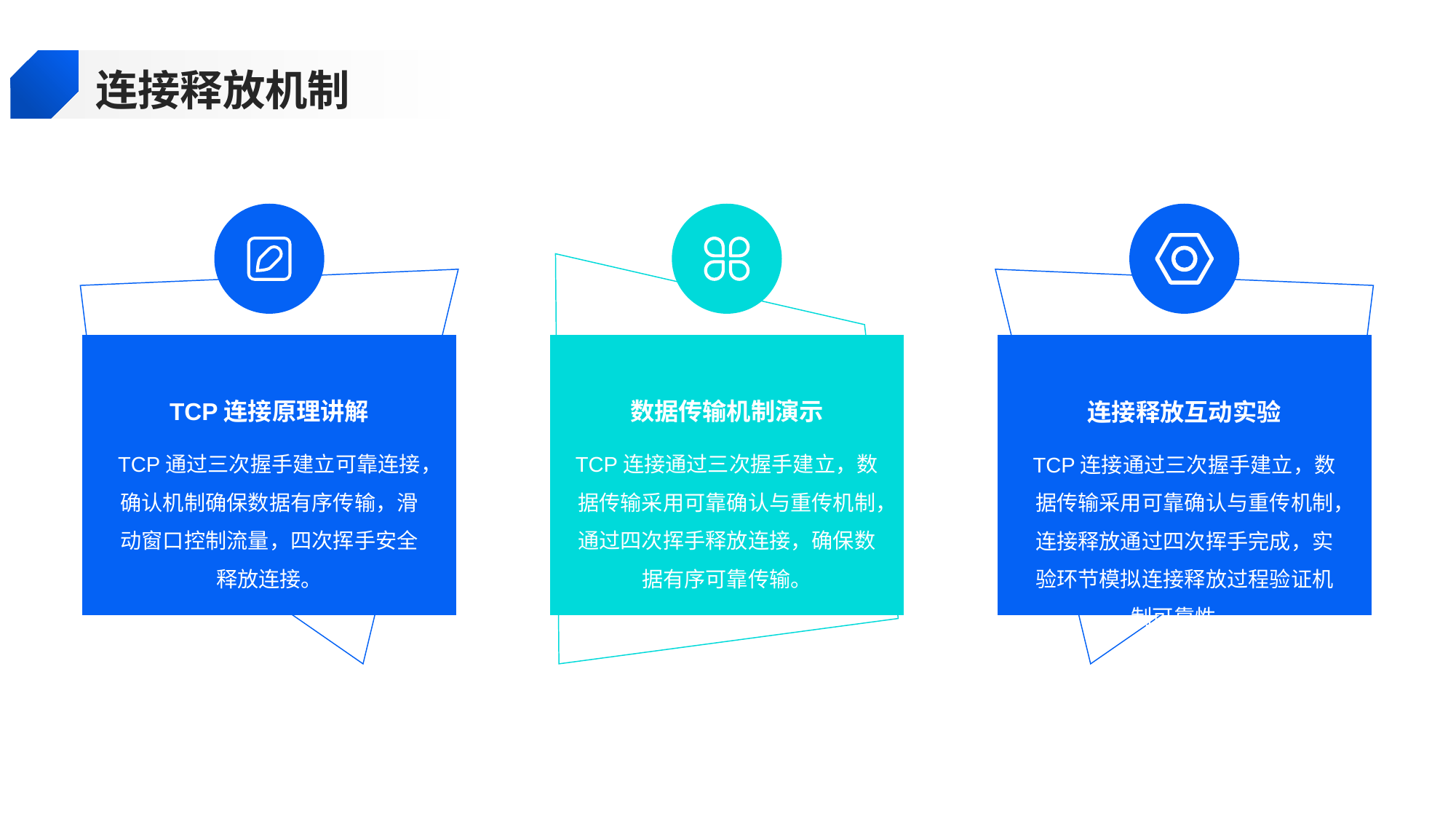

连接释放机制

TCP连接原理讲解
数据传输机制演示
连接释放互动实验
TCP通过三次握手建立可靠连接，确认机制确保数据有序传输，滑动窗口控制流量，四次挥手安全释放连接。
TCP连接通过三次握手建立，数据传输采用可靠确认与重传机制，通过四次挥手释放连接，确保数据有序可靠传输。
TCP连接通过三次握手建立，数据传输采用可靠确认与重传机制，连接释放通过四次挥手完成，实验环节模拟连接释放过程验证机制可靠性。